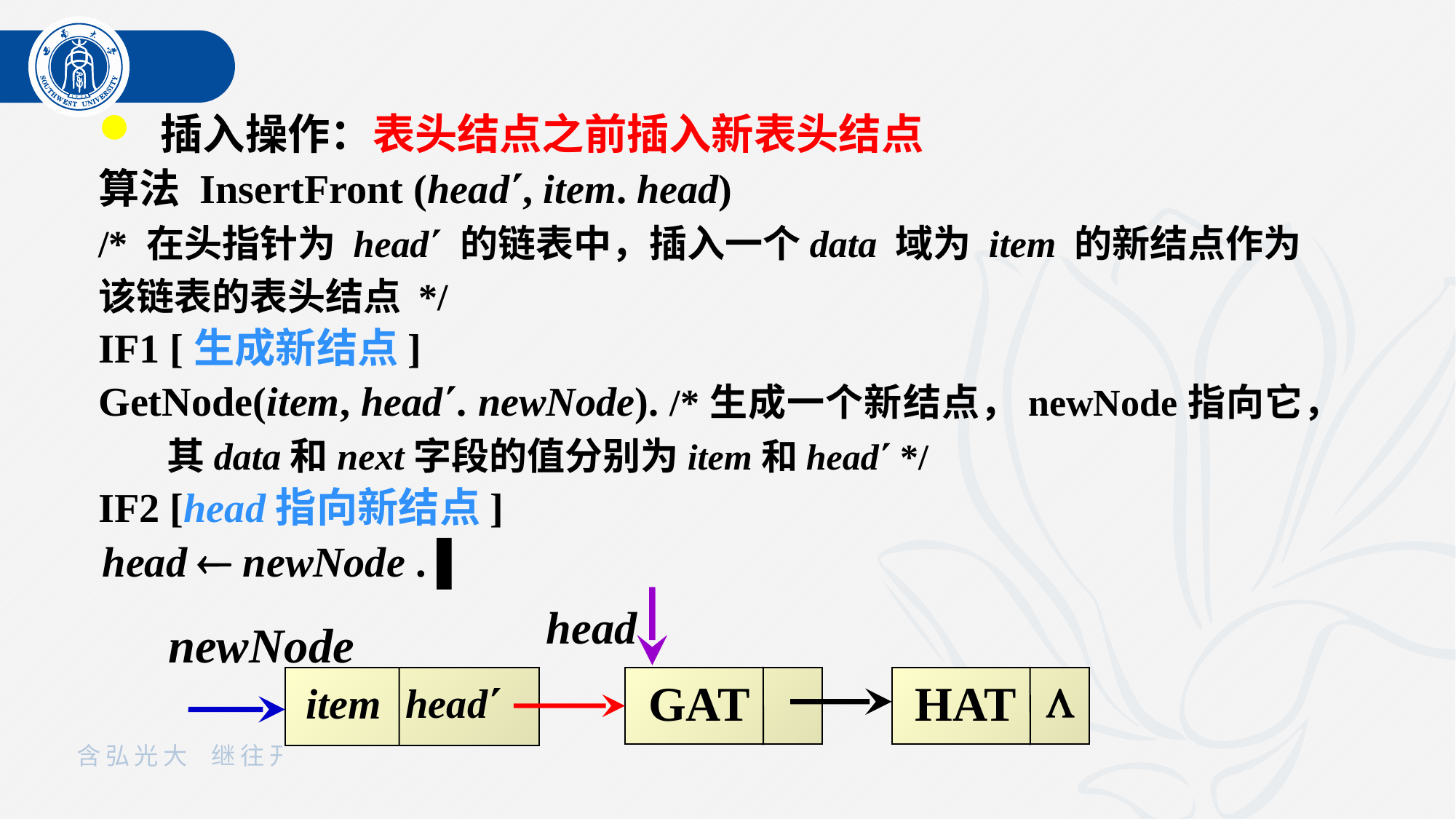

插入操作：表头结点之前插入新表头结点
算法 InsertFront (head′, item. head)
/* 在头指针为 head′ 的链表中，插入一个data 域为 item 的新结点作为该链表的表头结点 */
IF1 [生成新结点]
GetNode(item, head′. newNode). /*生成一个新结点，newNode指向它，        其data和next字段的值分别为item和head′ */
IF2 [head指向新结点]
head ← newNode . ▌

head
newNode

head′
item

GAT

HAT

Λ